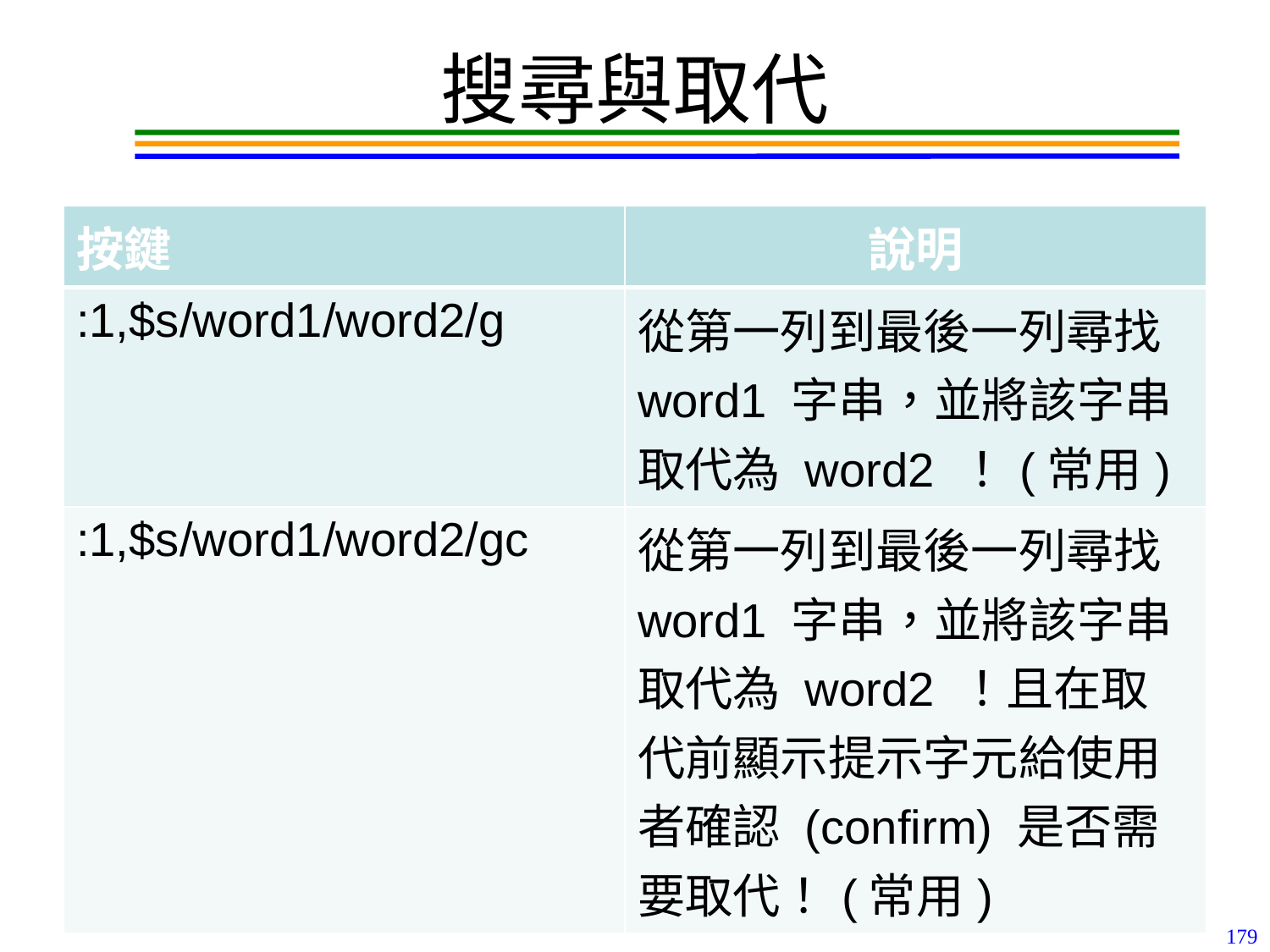

# 搜尋與取代
| 按鍵 | 說明 |
| --- | --- |
| :1,$s/word1/word2/g | 從第一列到最後一列尋找 word1 字串，並將該字串取代為 word2 ！(常用) |
| :1,$s/word1/word2/gc | 從第一列到最後一列尋找 word1 字串，並將該字串取代為 word2 ！且在取代前顯示提示字元給使用者確認 (confirm) 是否需要取代！(常用) |
179